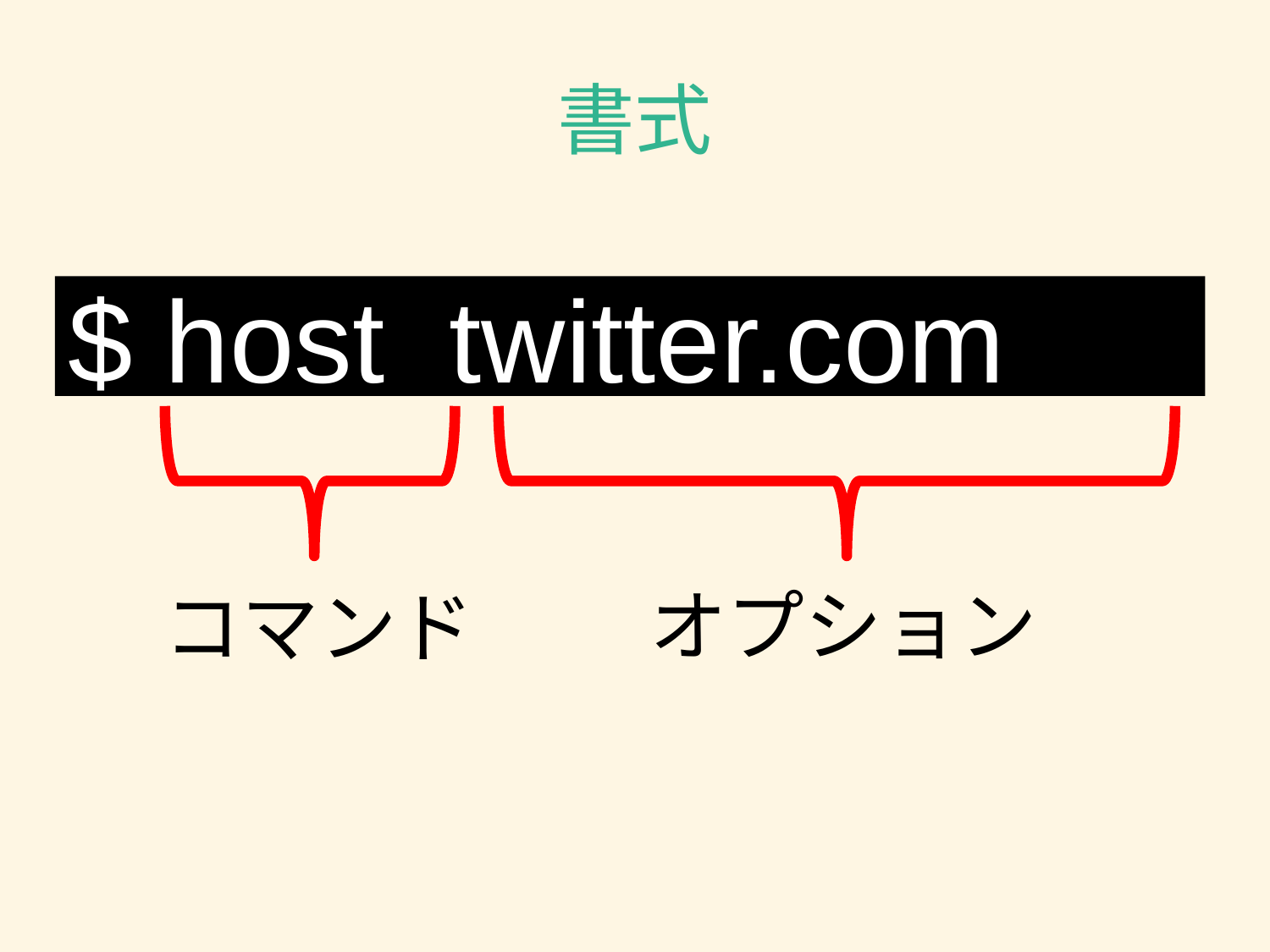

# 書式

$ host  twitter.com

オプション
コマンド